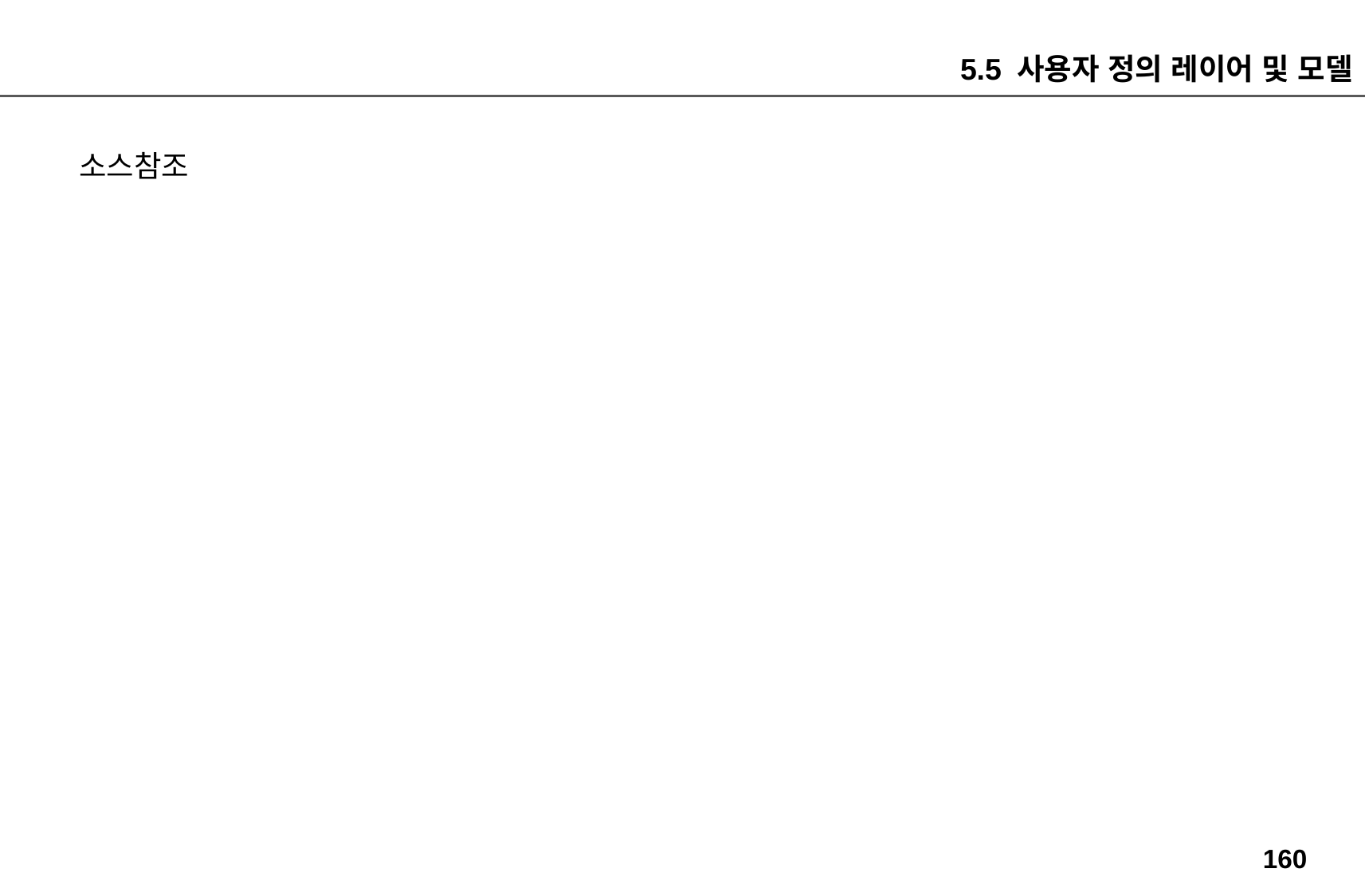

5.5 사용자 정의 레이어 및 모델
소스참조